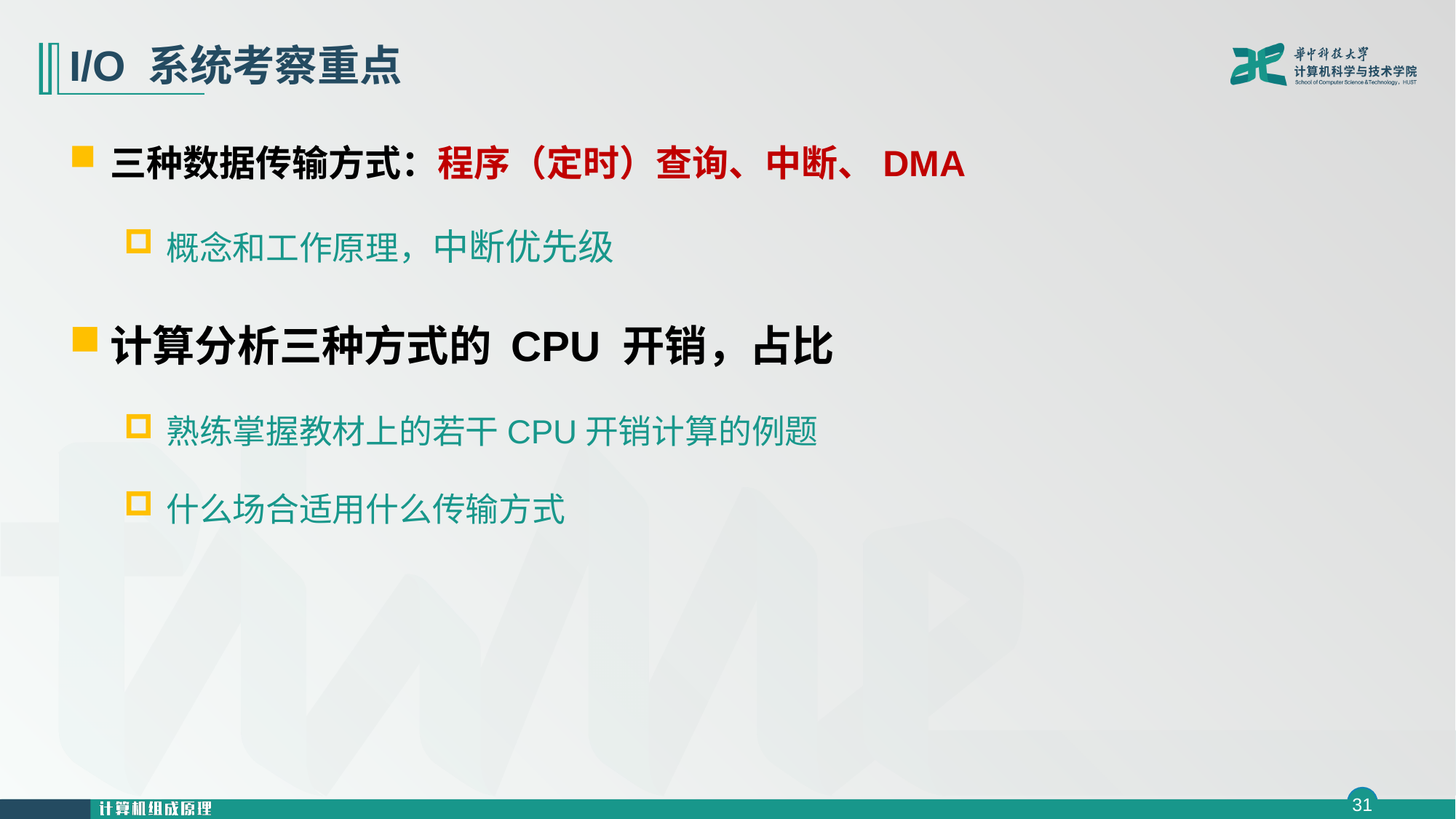

# I/O 系统考察重点
三种数据传输方式：程序（定时）查询、中断、DMA
概念和工作原理，中断优先级
计算分析三种方式的 CPU 开销，占比
熟练掌握教材上的若干CPU开销计算的例题
什么场合适用什么传输方式